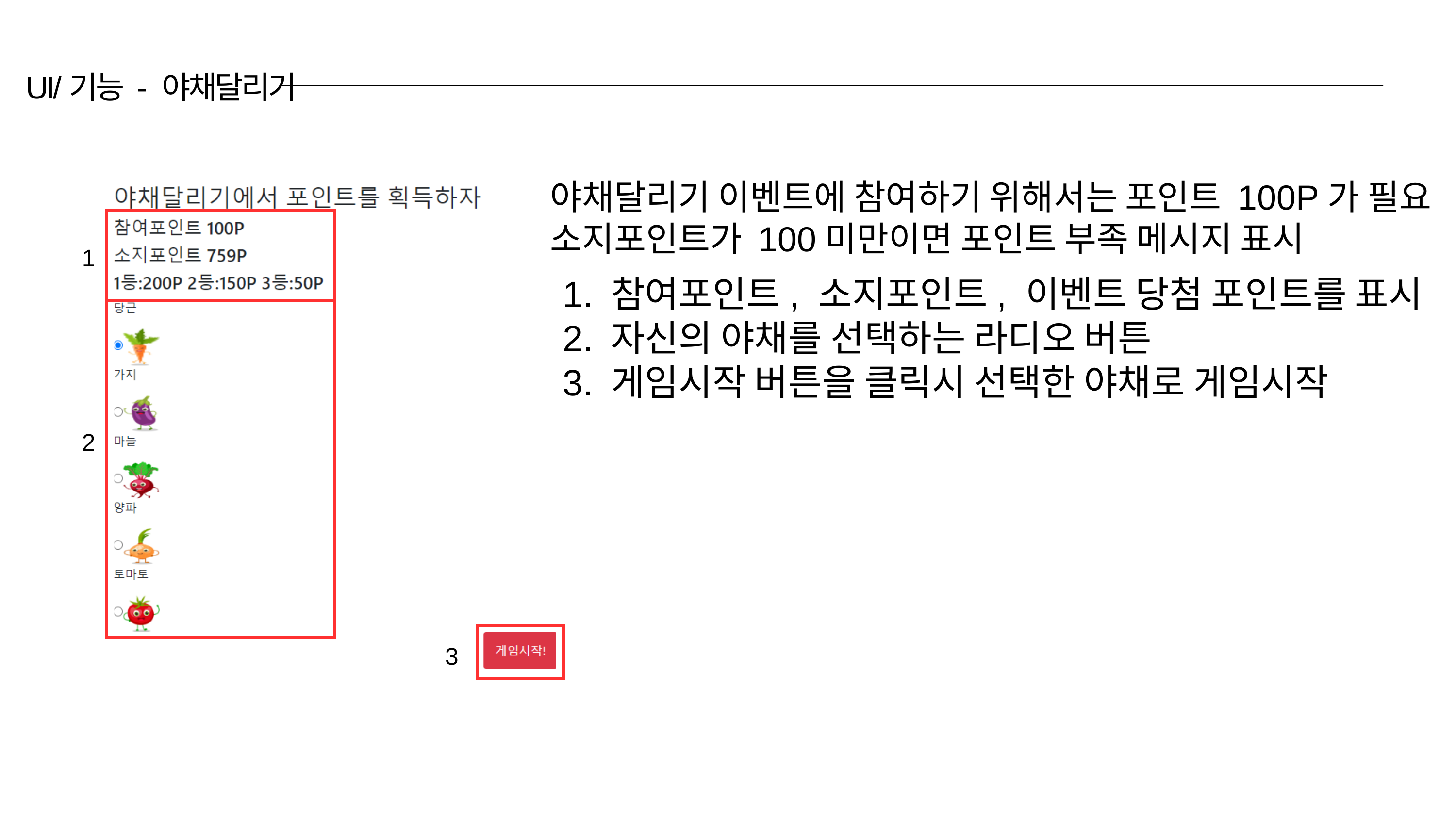

UI/기능 - 야채달리기

야채달리기 이벤트에 참여하기 위해서는 포인트 100P가 필요
소지포인트가 100미만이면 포인트 부족 메시지 표시

1
 참여포인트, 소지포인트, 이벤트 당첨 포인트를 표시
 자신의 야채를 선택하는 라디오 버튼
 게임시작 버튼을 클릭시 선택한 야채로 게임시작

2

3